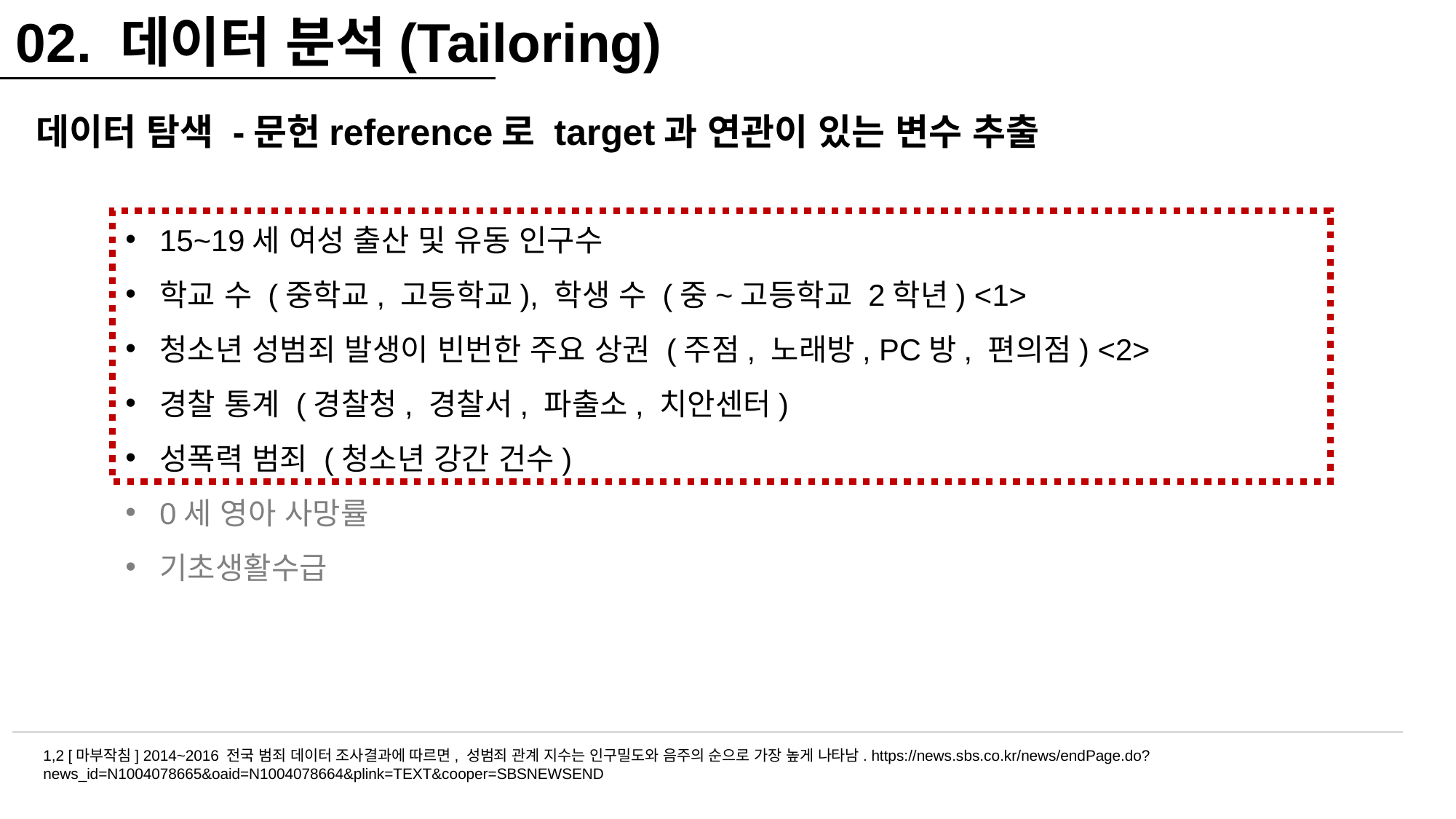

02. 데이터 분석(Tailoring)
데이터 탐색 -문헌reference로 target과 연관이 있는 변수 추출
15~19세 여성 출산 및 유동 인구수
학교 수 (중학교, 고등학교), 학생 수 (중~고등학교 2학년) <1>
청소년 성범죄 발생이 빈번한 주요 상권 (주점, 노래방, PC방, 편의점) <2>
경찰 통계 (경찰청, 경찰서, 파출소, 치안센터)
성폭력 범죄 (청소년 강간 건수)
0세 영아 사망률
기초생활수급

1,2 [마부작침] 2014~2016 전국 범죄 데이터 조사결과에 따르면, 성범죄 관계 지수는 인구밀도와 음주의 순으로 가장 높게 나타남. https://news.sbs.co.kr/news/endPage.do?news_id=N1004078665&oaid=N1004078664&plink=TEXT&cooper=SBSNEWSEND